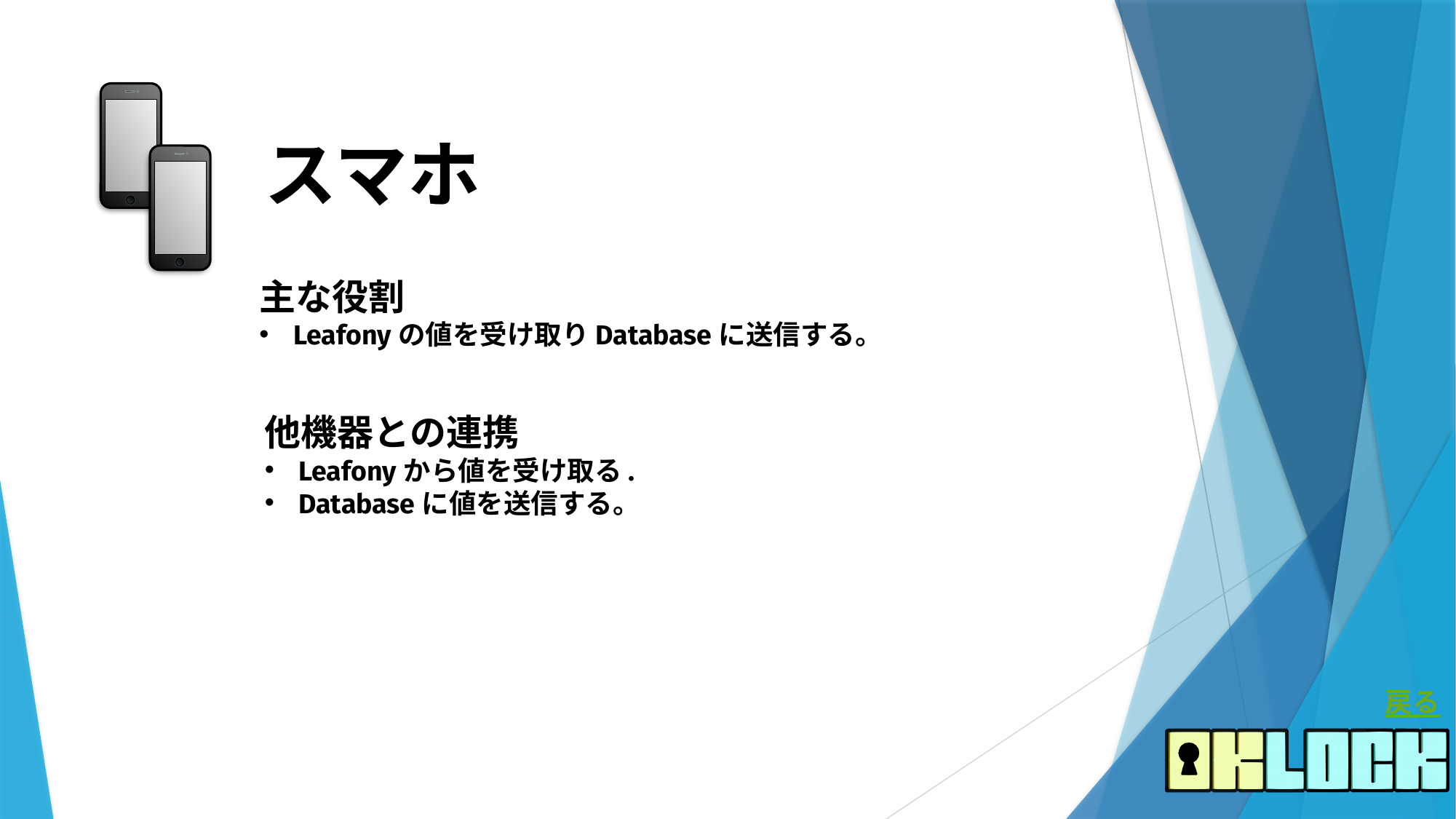

スマホ
主な役割
Leafonyの値を受け取りDatabaseに送信する。
他機器との連携
Leafonyから値を受け取る.
Databaseに値を送信する。
戻る